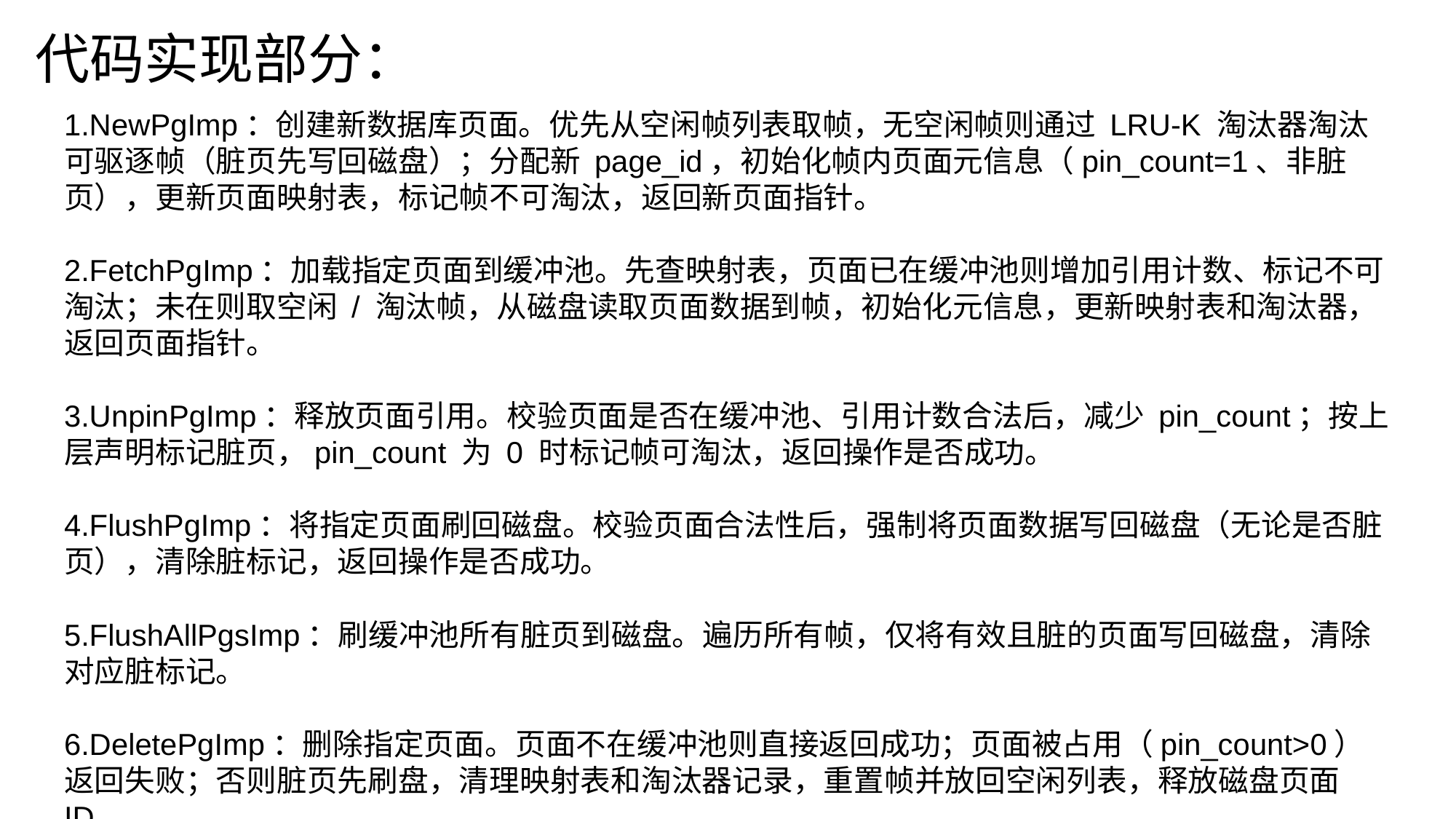

代码实现部分：
1.NewPgImp：创建新数据库页面。优先从空闲帧列表取帧，无空闲帧则通过 LRU-K 淘汰器淘汰可驱逐帧（脏页先写回磁盘）；分配新 page_id，初始化帧内页面元信息（pin_count=1、非脏页），更新页面映射表，标记帧不可淘汰，返回新页面指针。

2.FetchPgImp：加载指定页面到缓冲池。先查映射表，页面已在缓冲池则增加引用计数、标记不可淘汰；未在则取空闲 / 淘汰帧，从磁盘读取页面数据到帧，初始化元信息，更新映射表和淘汰器，返回页面指针。

3.UnpinPgImp：释放页面引用。校验页面是否在缓冲池、引用计数合法后，减少 pin_count；按上层声明标记脏页，pin_count 为 0 时标记帧可淘汰，返回操作是否成功。

4.FlushPgImp：将指定页面刷回磁盘。校验页面合法性后，强制将页面数据写回磁盘（无论是否脏页），清除脏标记，返回操作是否成功。

5.FlushAllPgsImp：刷缓冲池所有脏页到磁盘。遍历所有帧，仅将有效且脏的页面写回磁盘，清除对应脏标记。

6.DeletePgImp：删除指定页面。页面不在缓冲池则直接返回成功；页面被占用（pin_count>0）返回失败；否则脏页先刷盘，清理映射表和淘汰器记录，重置帧并放回空闲列表，释放磁盘页面 ID。